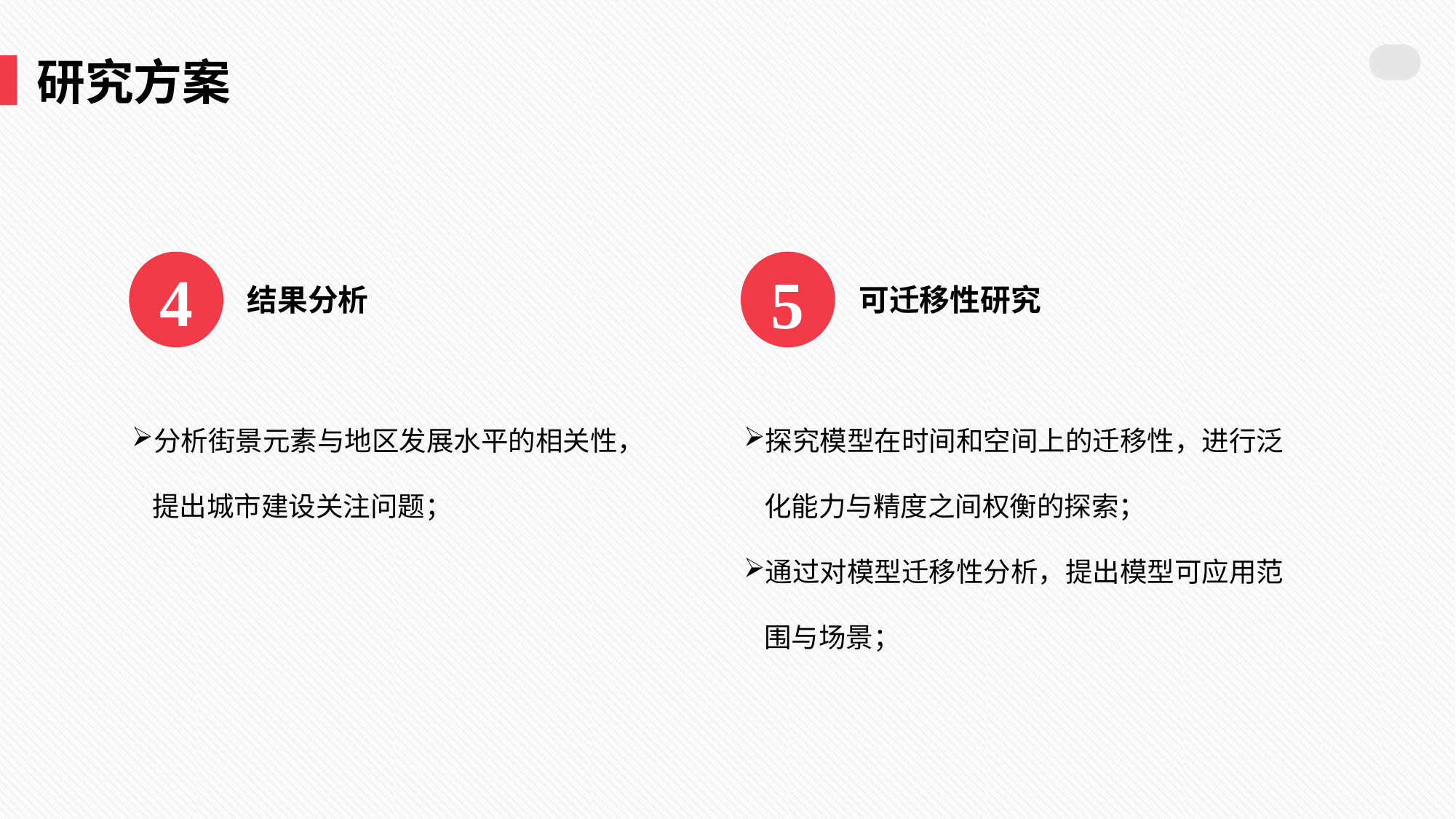

12
研究方案

结果分析
分析街景元素与地区发展水平的相关性，提出城市建设关注问题；

可迁移性研究
探究模型在时间和空间上的迁移性，进行泛化能力与精度之间权衡的探索；
通过对模型迁移性分析，提出模型可应用范围与场景；
4
5